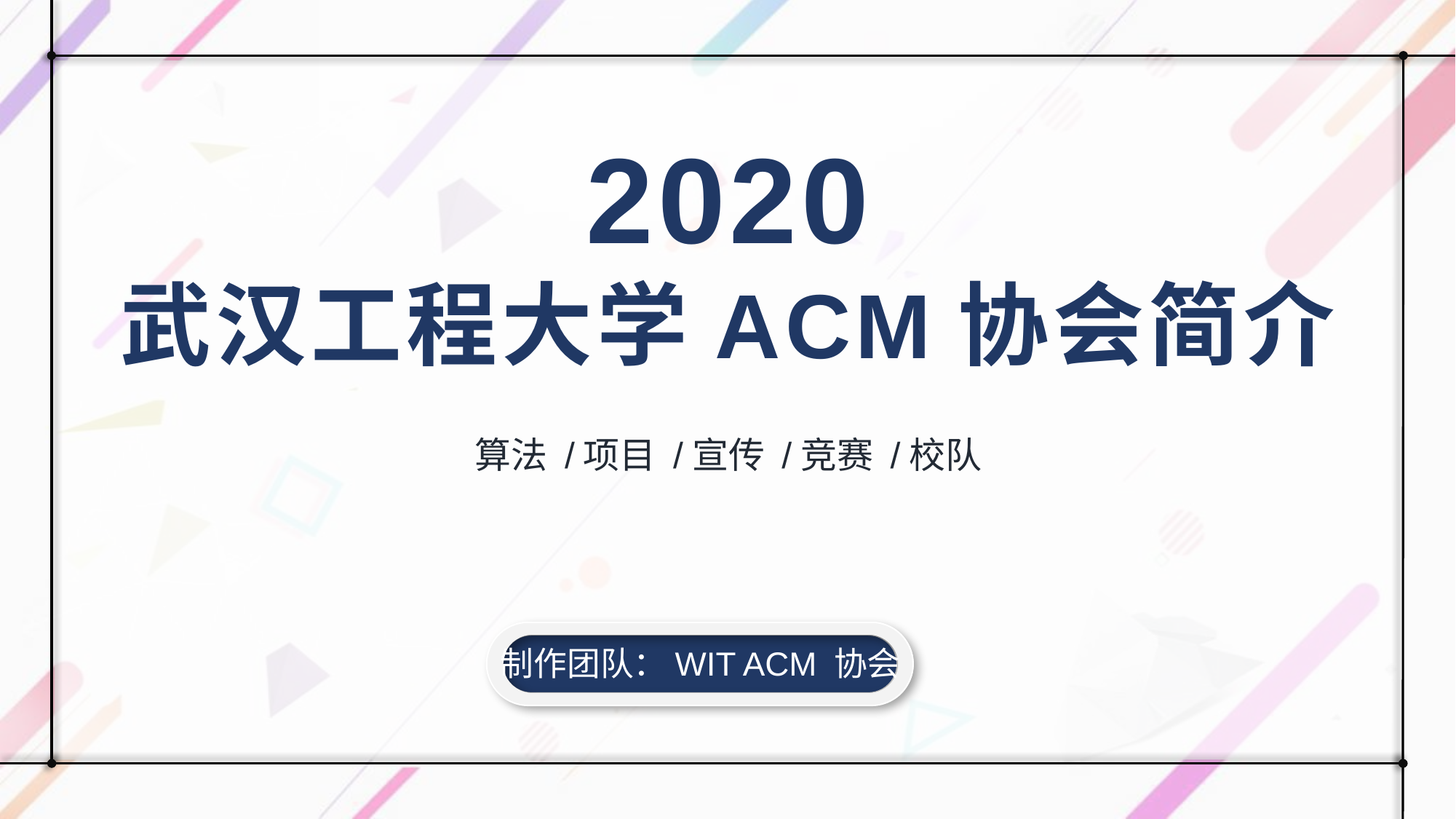

2020
武汉工程大学ACM协会简介
算法 /项目 /宣传 /竞赛 /校队

制作团队：WIT ACM 协会